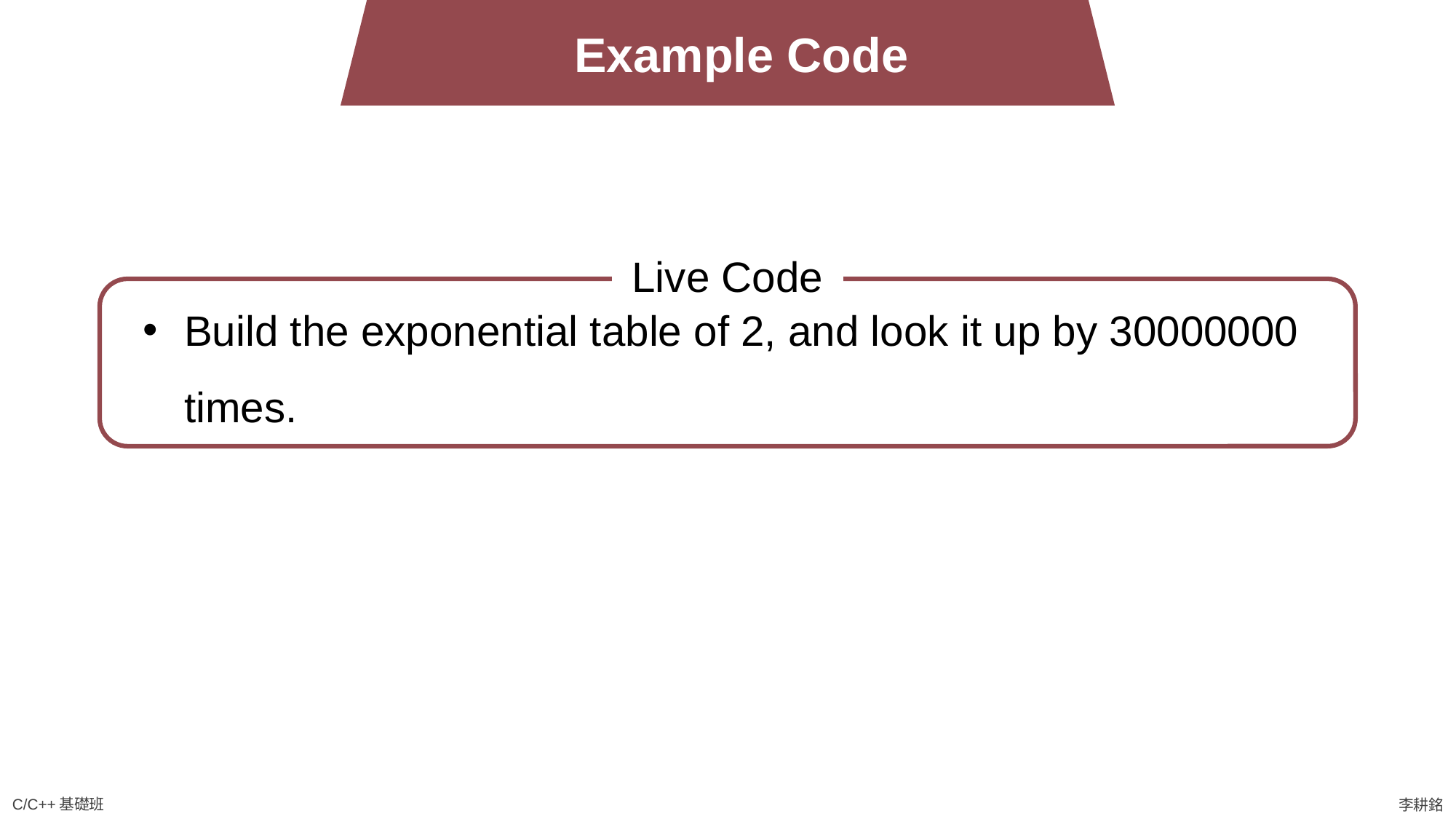

Example Code
Live Code

Build the exponential table of 2, and look it up by 30000000 times.
C/C++基礎班
李耕銘